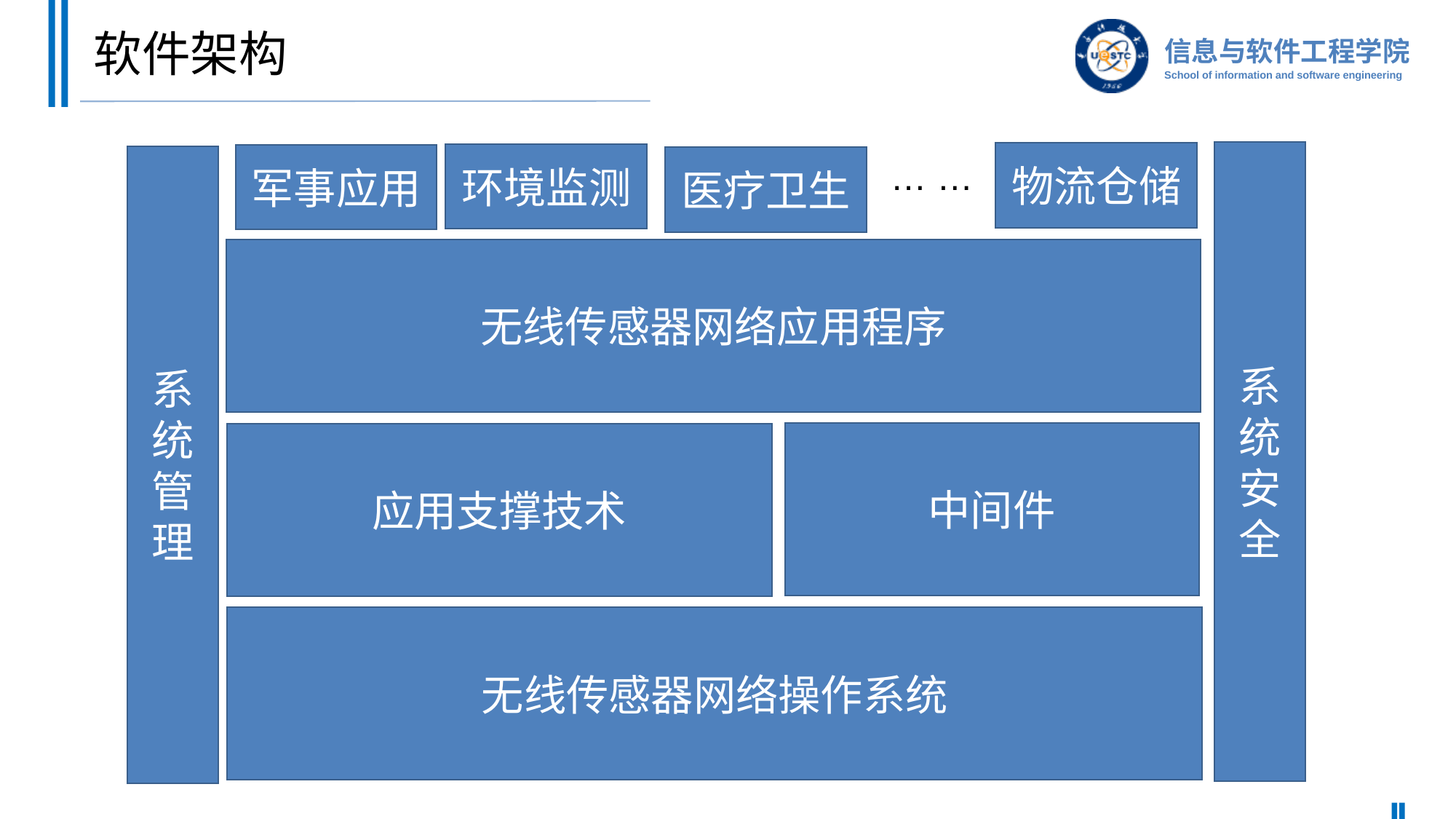

# 软件架构
系统安全
物流仓储
环境监测
军事应用
系统管理
医疗卫生
… …
无线传感器网络应用程序
中间件
应用支撑技术
无线传感器网络操作系统